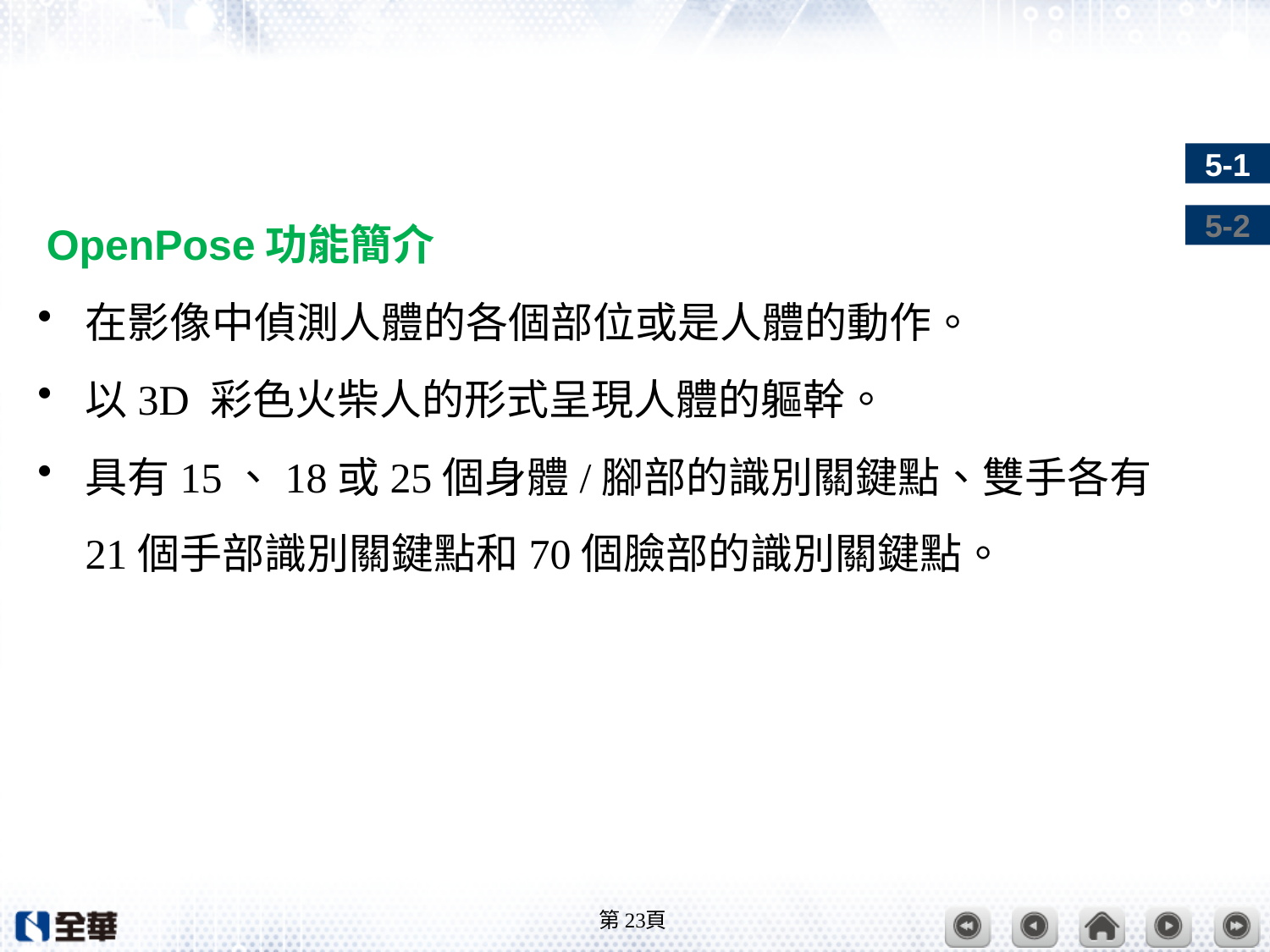

#
OpenPose功能簡介
在影像中偵測人體的各個部位或是人體的動作。
以3D 彩色火柴人的形式呈現人體的軀幹。
具有15、18或25個身體/腳部的識別關鍵點、雙手各有21個手部識別關鍵點和70個臉部的識別關鍵點。